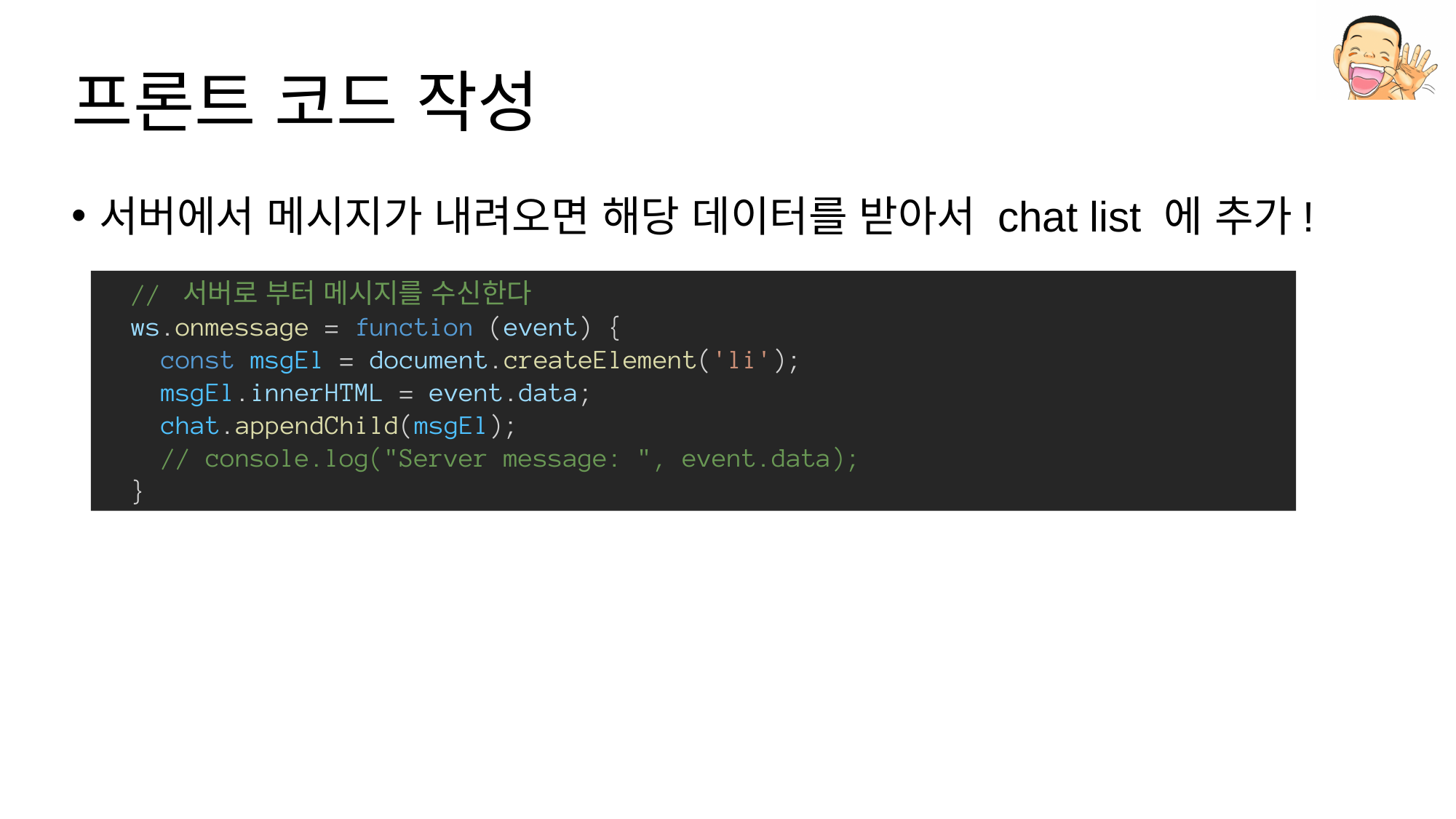

# 프론트 코드 작성
서버에서 메시지가 내려오면 해당 데이터를 받아서 chat list 에 추가!
  // 서버로 부터 메시지를 수신한다
  ws.onmessage = function (event) {
    const msgEl = document.createElement('li');
    msgEl.innerHTML = event.data;
    chat.appendChild(msgEl);
    // console.log("Server message: ", event.data);
  }